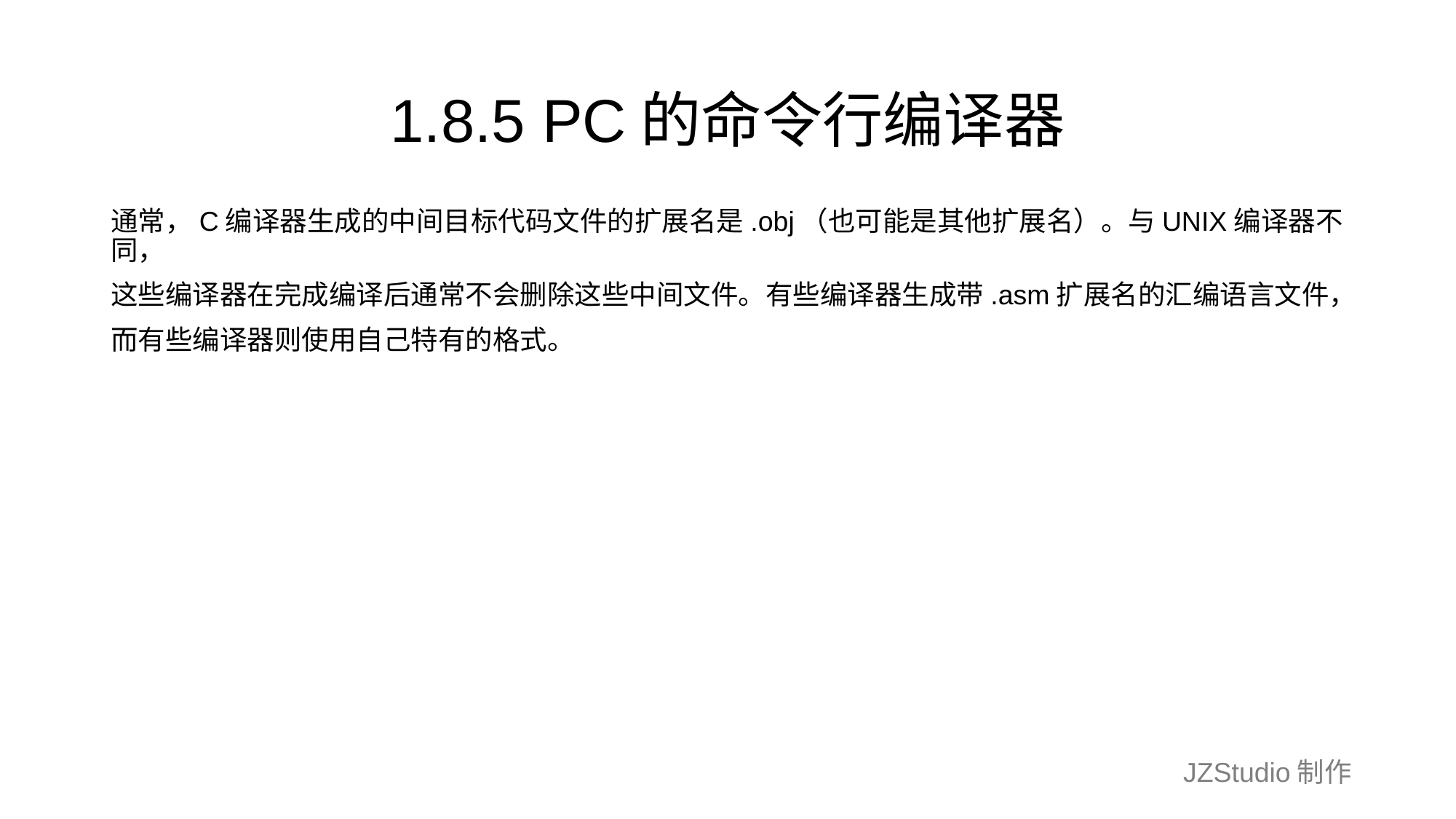

# 1.8.5 PC的命令行编译器
通常，C编译器生成的中间目标代码文件的扩展名是.obj（也可能是其他扩展名）。与UNIX编译器不同，
这些编译器在完成编译后通常不会删除这些中间文件。有些编译器生成带.asm扩展名的汇编语言文件，
而有些编译器则使用自己特有的格式。